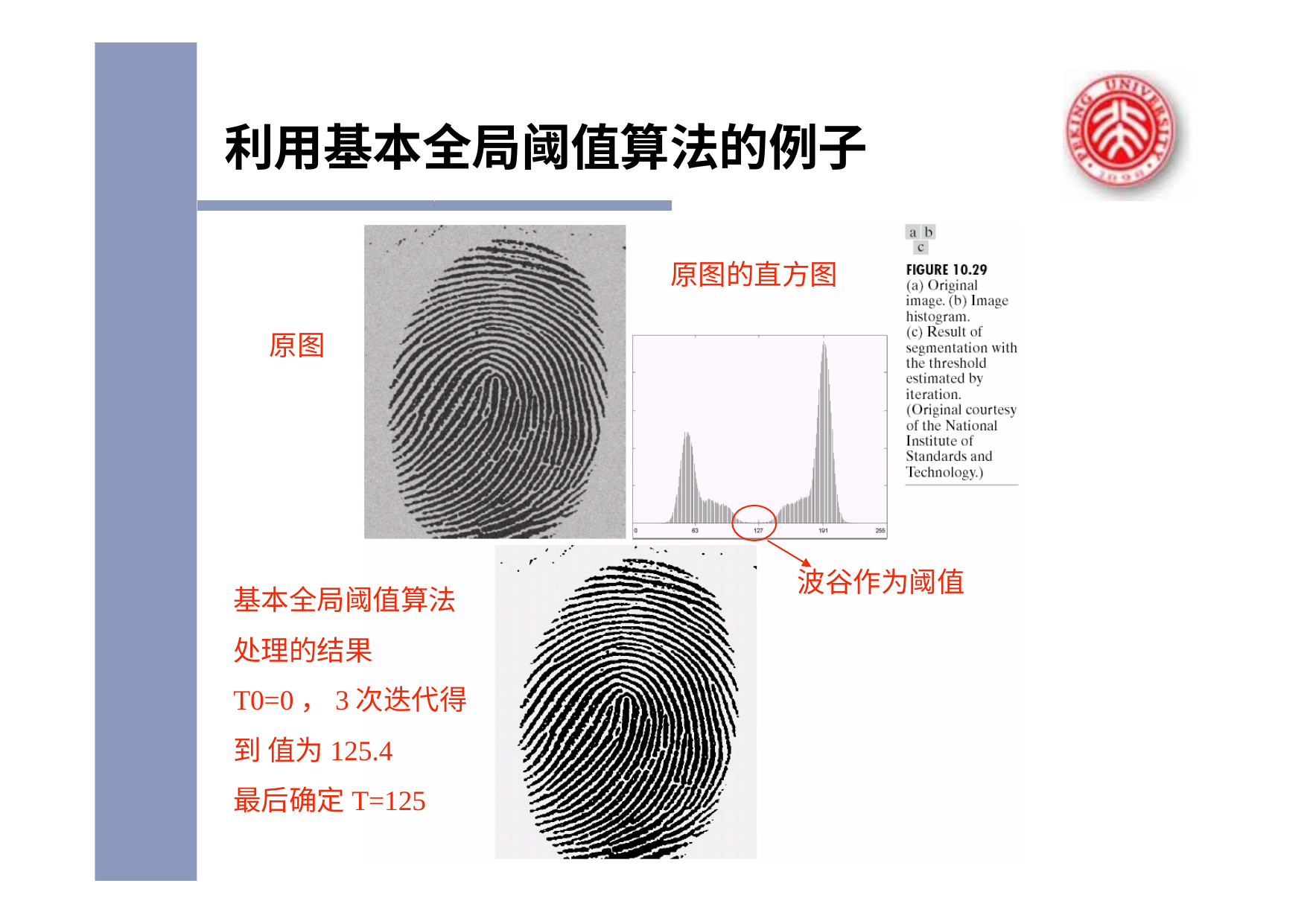

# 利用基本全局阈值算法的例子

原图的直方图
原图

波谷作为阈值
基本全局阈值算法 处理的结果 T0=0，3次迭代得到 值为125.4
最后确定T=125